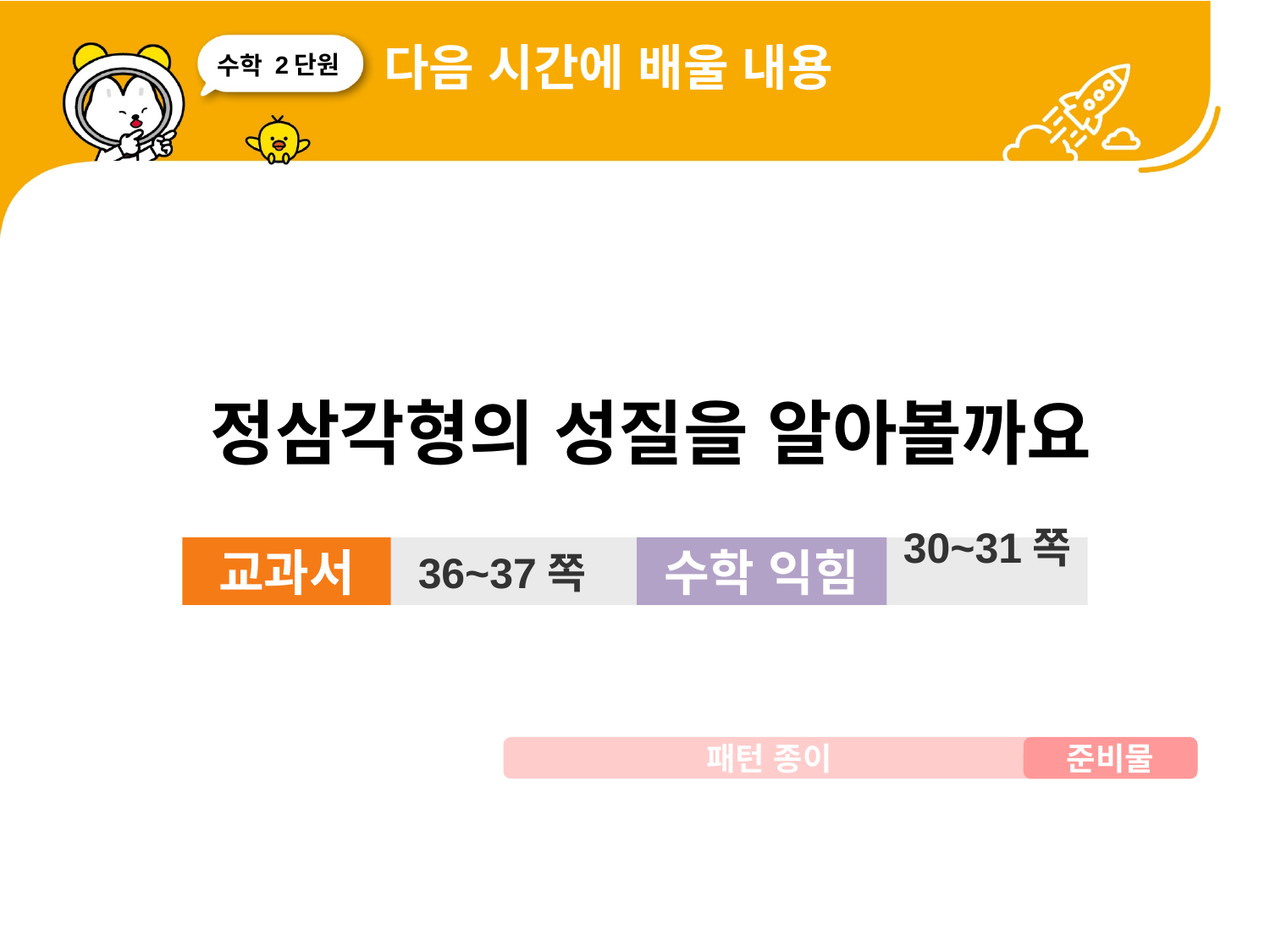

다음 시간에 배울 내용
2단원
 정삼각형의 성질을 알아볼까요
교과서
36~37쪽
수학 익힘
30~31쪽
패턴 종이
준비물